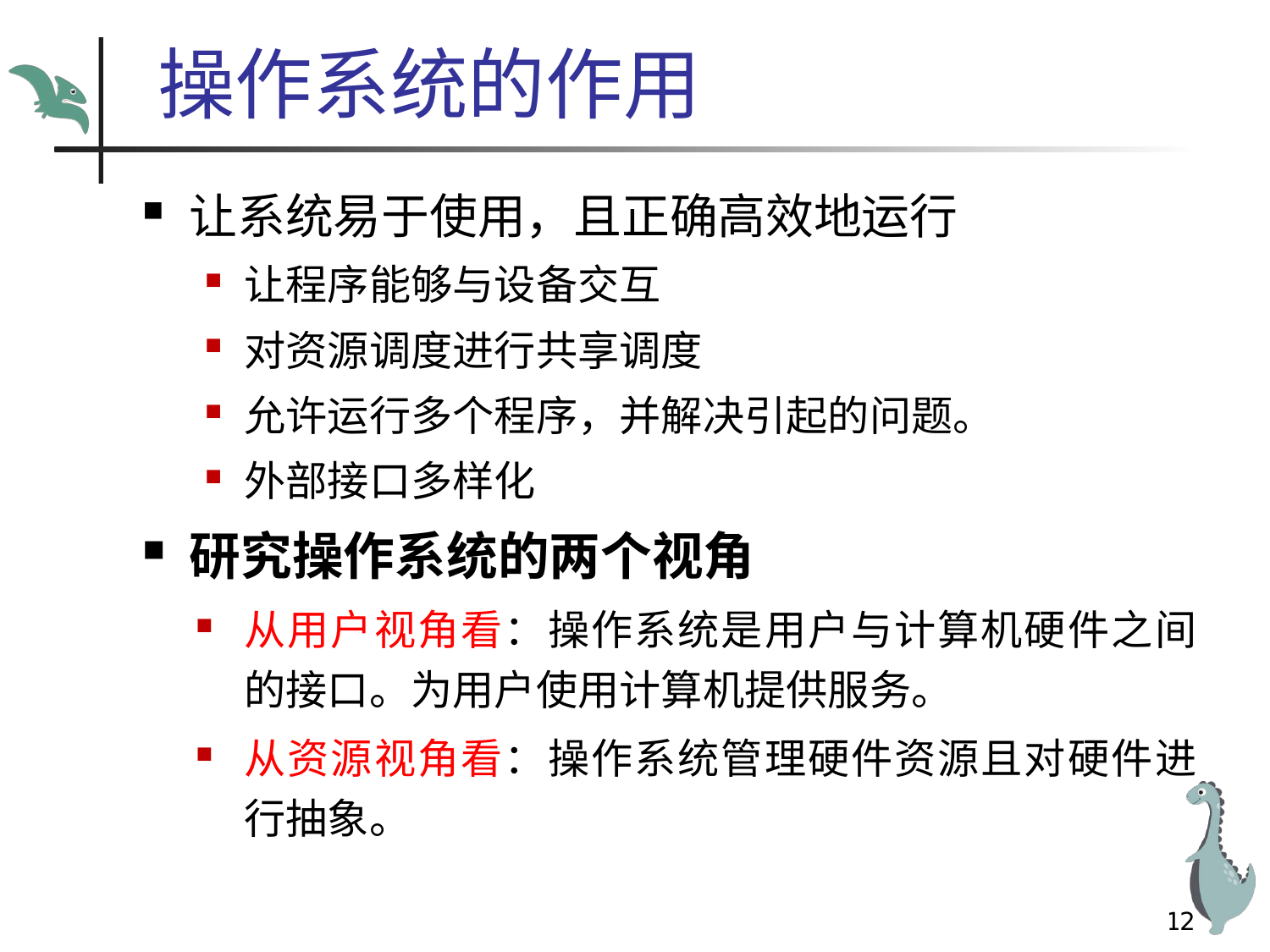

# 操作系统的作用
让系统易于使用，且正确高效地运行
让程序能够与设备交互
对资源调度进行共享调度
允许运行多个程序，并解决引起的问题。
外部接口多样化
研究操作系统的两个视角
从用户视角看：操作系统是用户与计算机硬件之间的接口。为用户使用计算机提供服务。
从资源视角看：操作系统管理硬件资源且对硬件进行抽象。

12